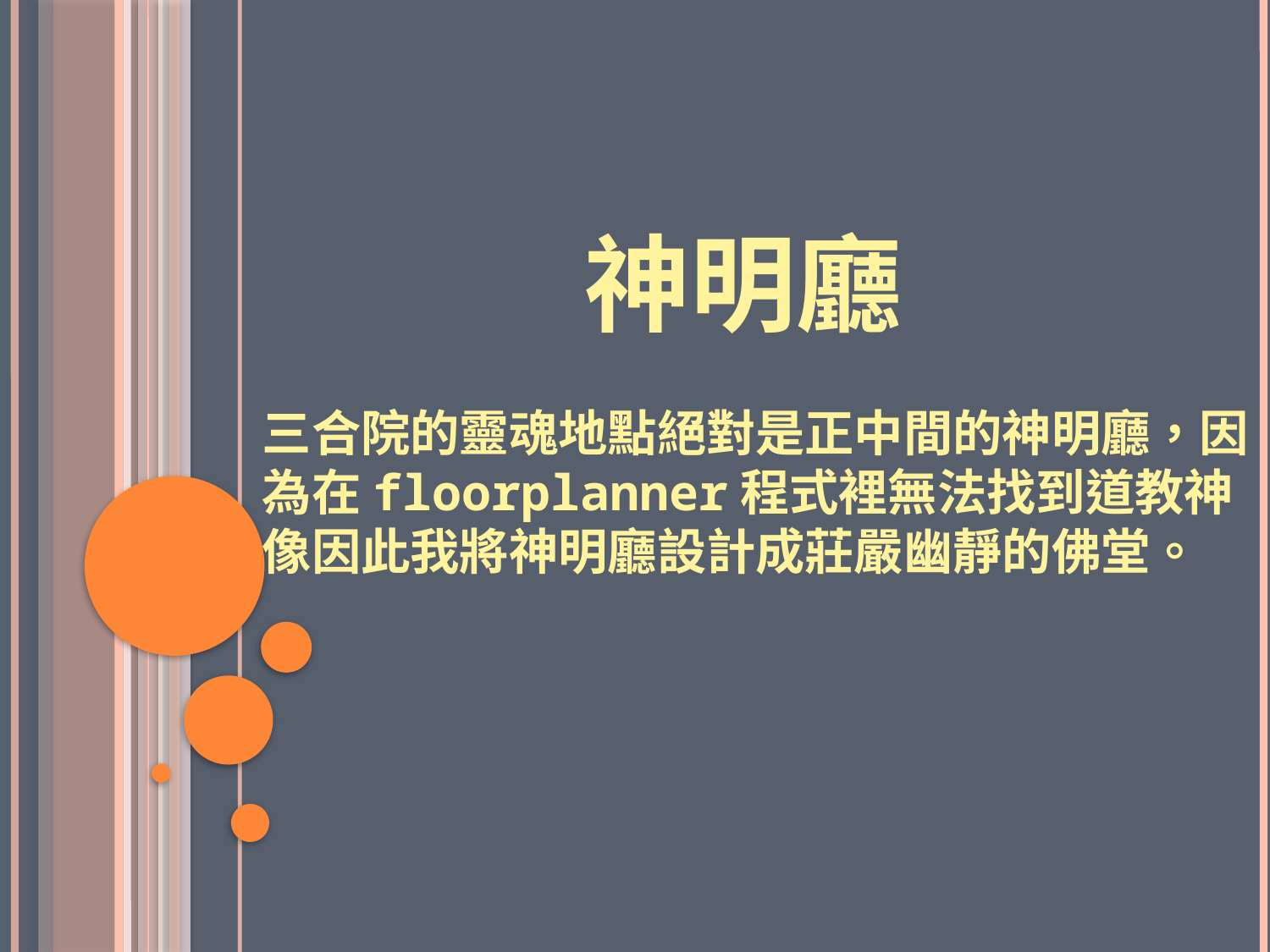

# 神明廳
三合院的靈魂地點絕對是正中間的神明廳，因為在floorplanner程式裡無法找到道教神像因此我將神明廳設計成莊嚴幽靜的佛堂。